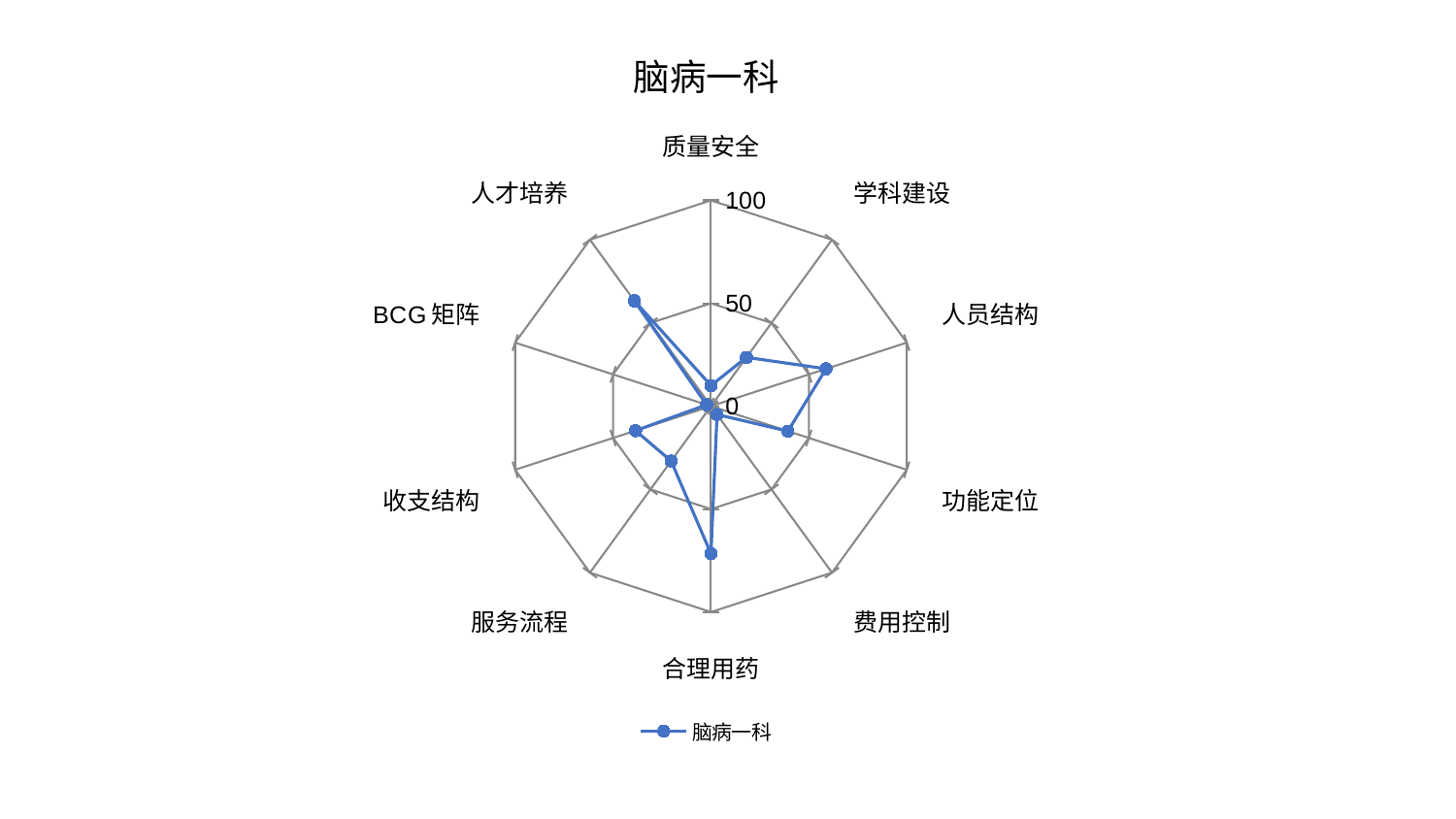

### Chart: 脑病一科

| Category | 脑病一科 |
|---|---|
| 质量安全 | 10.007721427067054 |
| 学科建设 | 29.32951328114856 |
| 人员结构 | 58.764408489392665 |
| 功能定位 | 39.29970986810587 |
| 费用控制 | 5.02387546484735 |
| 合理用药 | 71.6639024736335 |
| 服务流程 | 32.95532973282308 |
| 收支结构 | 38.54721010770098 |
| BCG矩阵 | 2.2041669690610037 |
| 人才培养 | 63.293065494627875 |
140